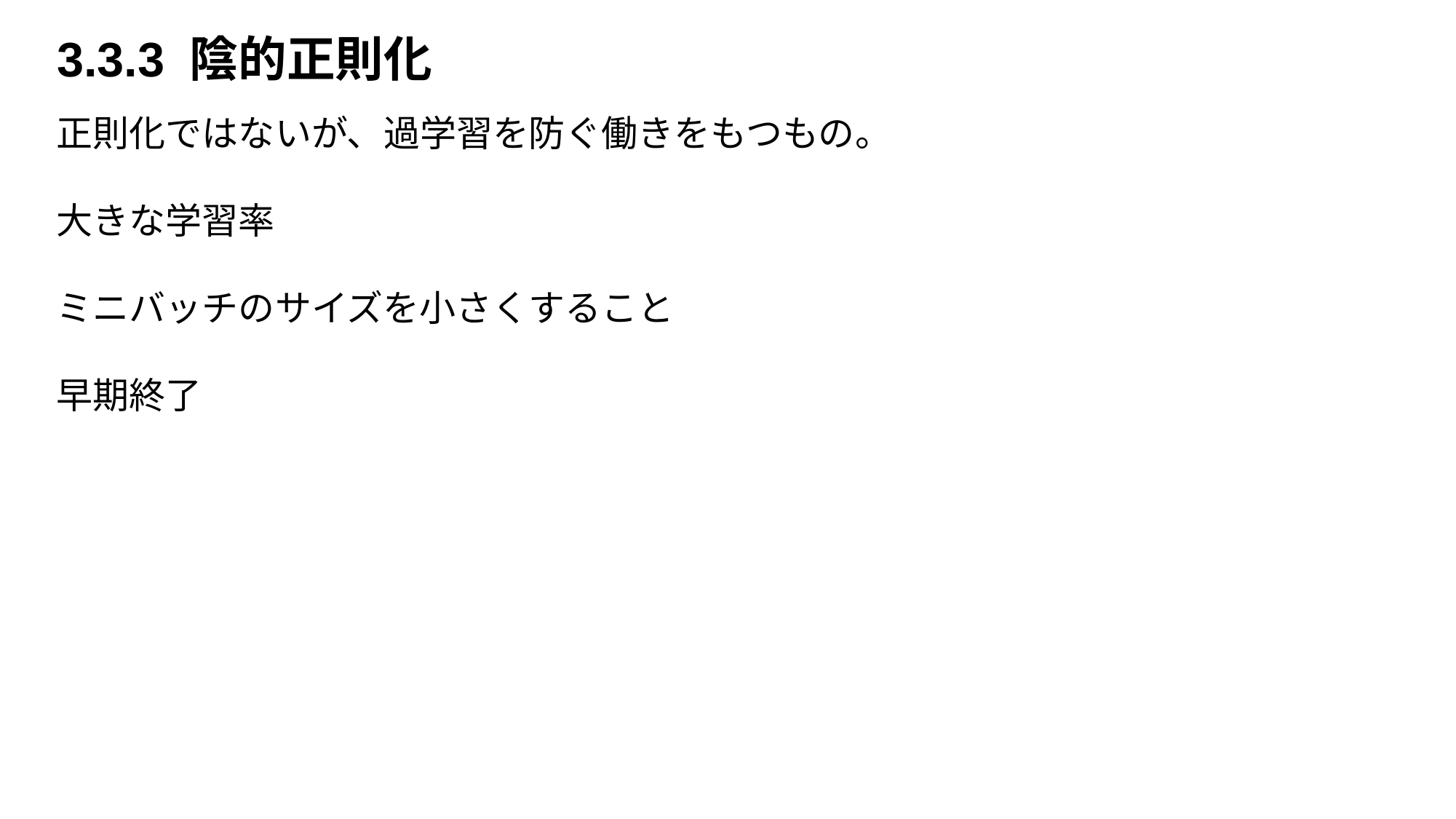

3.3.3 陰的正則化
正則化ではないが、過学習を防ぐ働きをもつもの。

大きな学習率

ミニバッチのサイズを小さくすること

早期終了